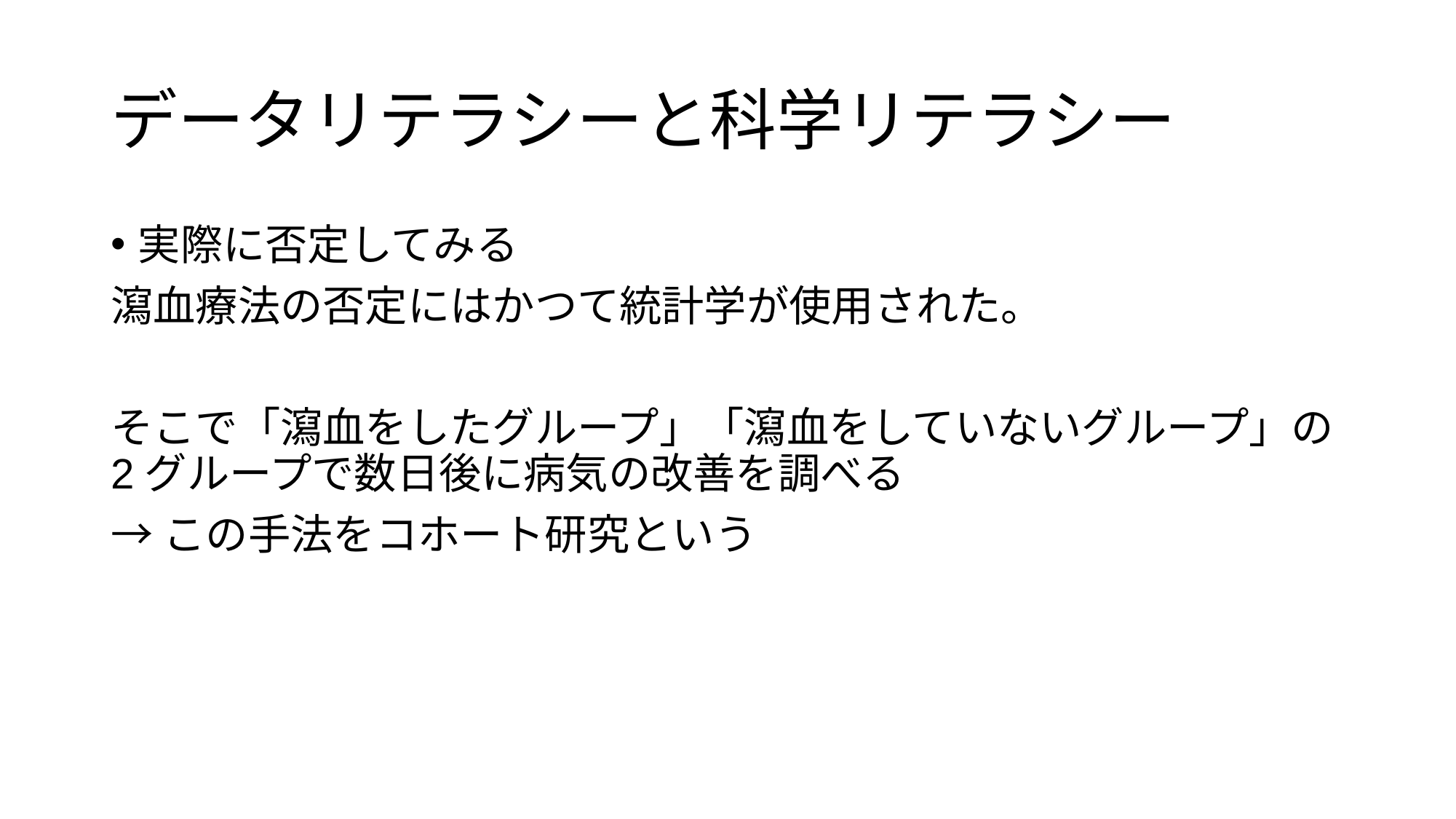

# データリテラシーと科学リテラシー
実際に否定してみる
瀉血療法の否定にはかつて統計学が使用された。

そこで「瀉血をしたグループ」「瀉血をしていないグループ」の2グループで数日後に病気の改善を調べる
→この手法をコホート研究という